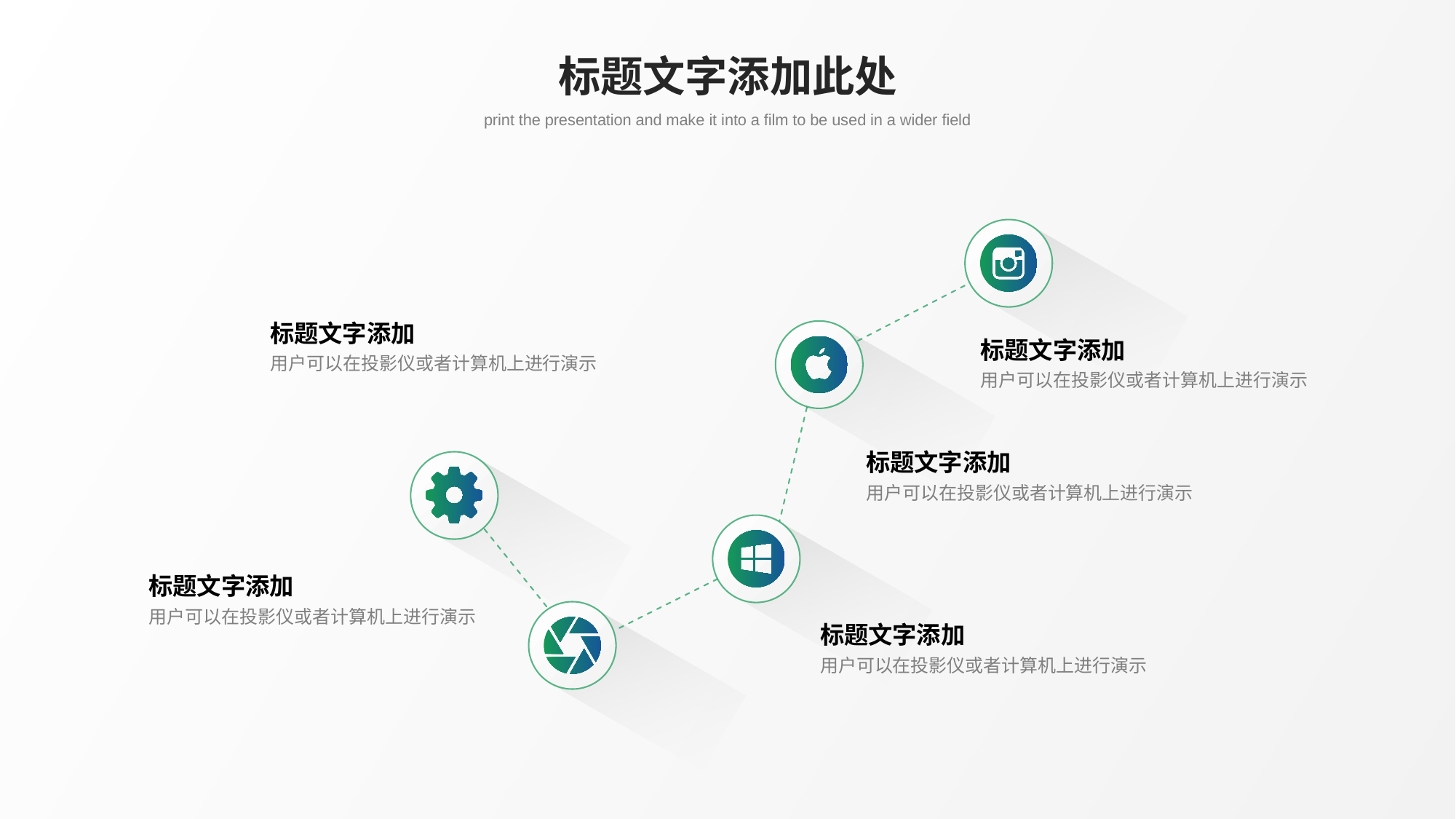

标题文字添加此处
print the presentation and make it into a film to be used in a wider field

标题文字添加
用户可以在投影仪或者计算机上进行演示

标题文字添加
用户可以在投影仪或者计算机上进行演示

标题文字添加
用户可以在投影仪或者计算机上进行演示

标题文字添加
用户可以在投影仪或者计算机上进行演示

标题文字添加
用户可以在投影仪或者计算机上进行演示